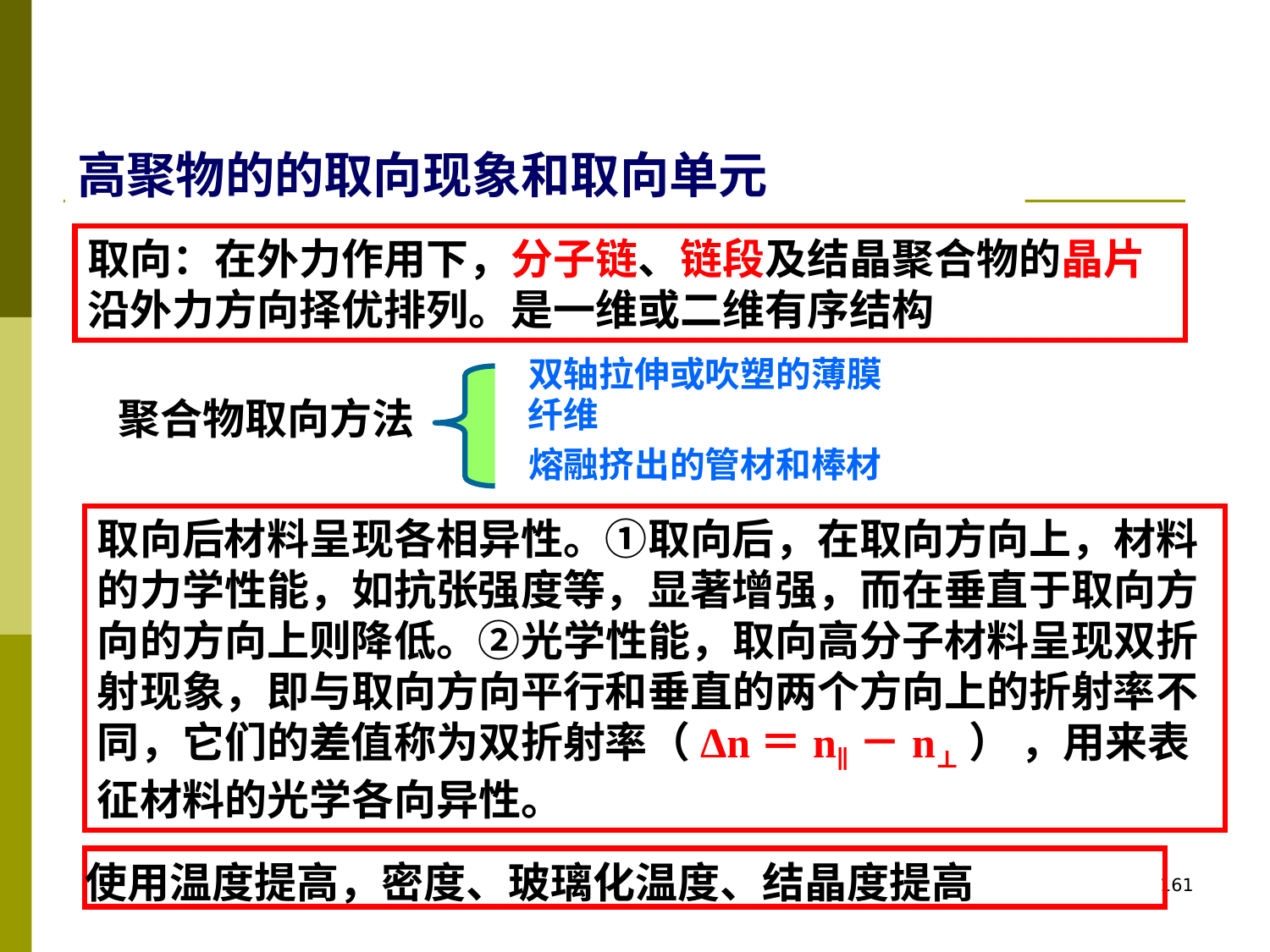

高聚物的的取向现象和取向单元
取向：在外力作用下，分子链、链段及结晶聚合物的晶片沿外力方向择优排列。是一维或二维有序结构
双轴拉伸或吹塑的薄膜

聚合物取向方法
纤维
熔融挤出的管材和棒材
取向后材料呈现各相异性。①取向后，在取向方向上，材料的力学性能，如抗张强度等，显著增强，而在垂直于取向方向的方向上则降低。②光学性能，取向高分子材料呈现双折射现象，即与取向方向平行和垂直的两个方向上的折射率不同，它们的差值称为双折射率（Δn＝n∥－n⊥） ，用来表征材料的光学各向异性。
使用温度提高，密度、玻璃化温度、结晶度提高
161